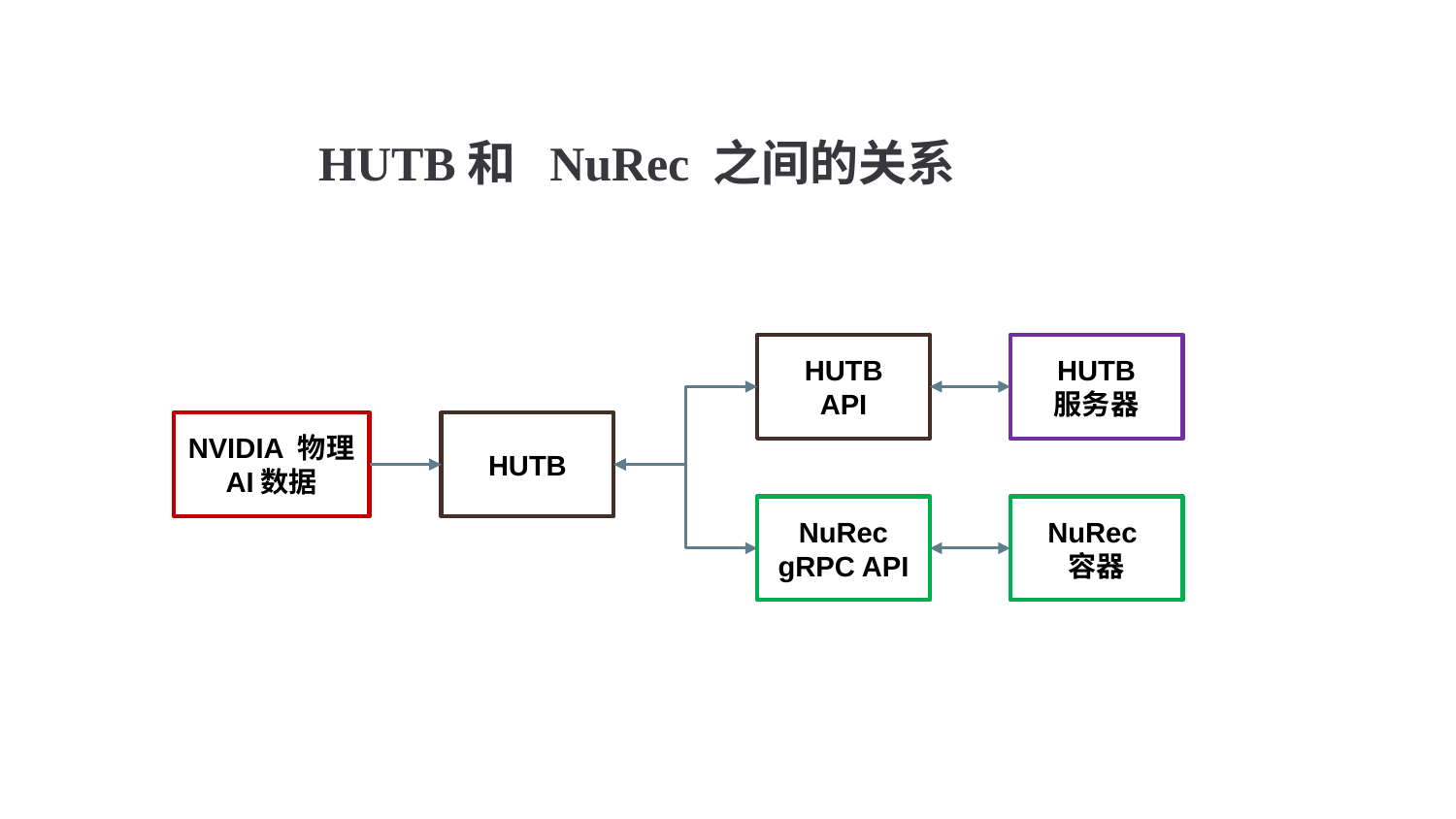

HUTB和  NuRec 之间的关系
HUTB
服务器
HUTB
API
NVIDIA 物理AI数据
HUTB
NuRec gRPC API
NuRec
容器